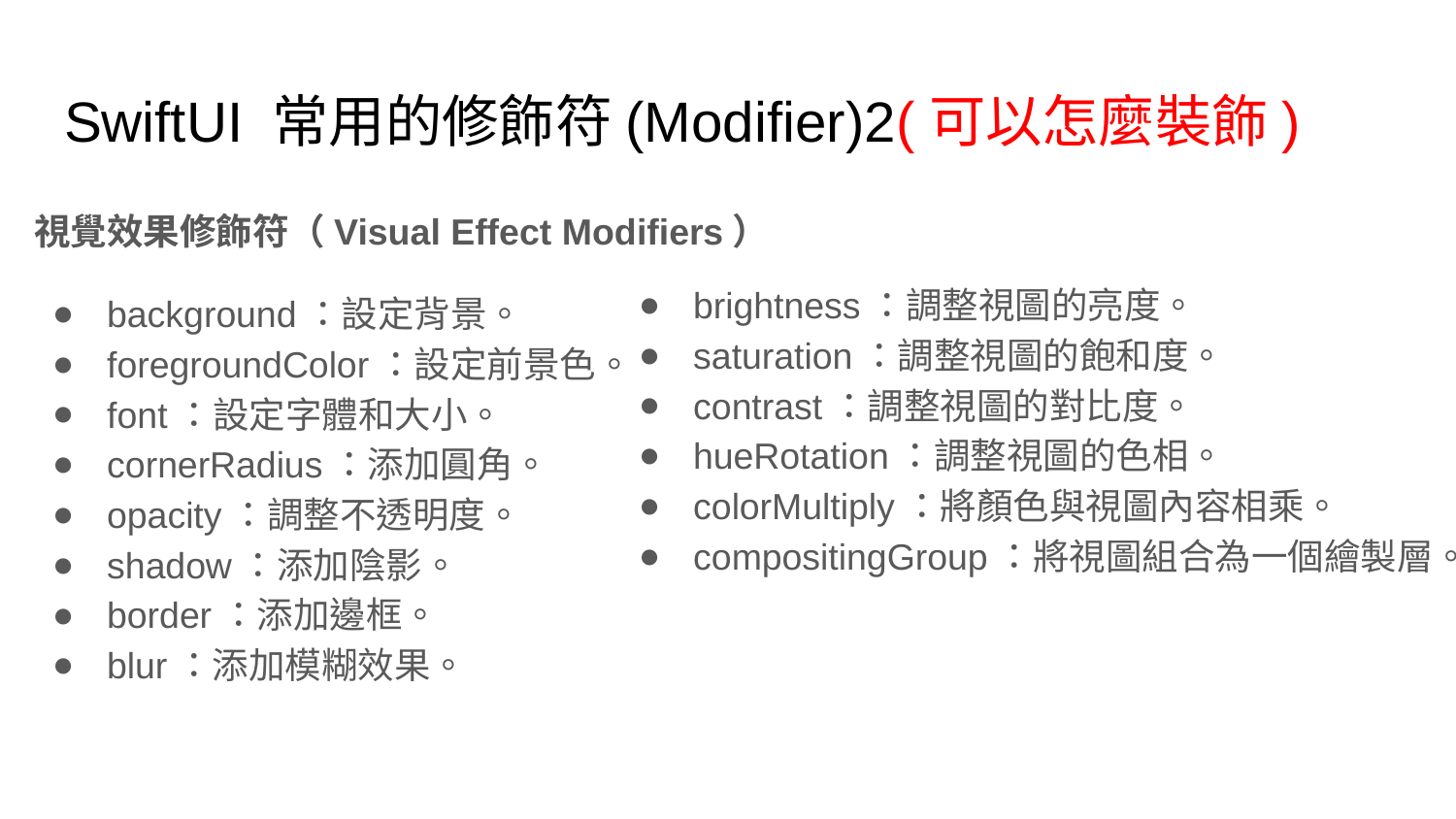

# SwiftUI 常用的修飾符(Modifier)2(可以怎麼裝飾)
視覺效果修飾符（Visual Effect Modifiers）
background：設定背景。
foregroundColor：設定前景色。
font：設定字體和大小。
cornerRadius：添加圓角。
opacity：調整不透明度。
shadow：添加陰影。
border：添加邊框。
blur：添加模糊效果。

brightness：調整視圖的亮度。
saturation：調整視圖的飽和度。
contrast：調整視圖的對比度。
hueRotation：調整視圖的色相。
colorMultiply：將顏色與視圖內容相乘。
compositingGroup：將視圖組合為一個繪製層。